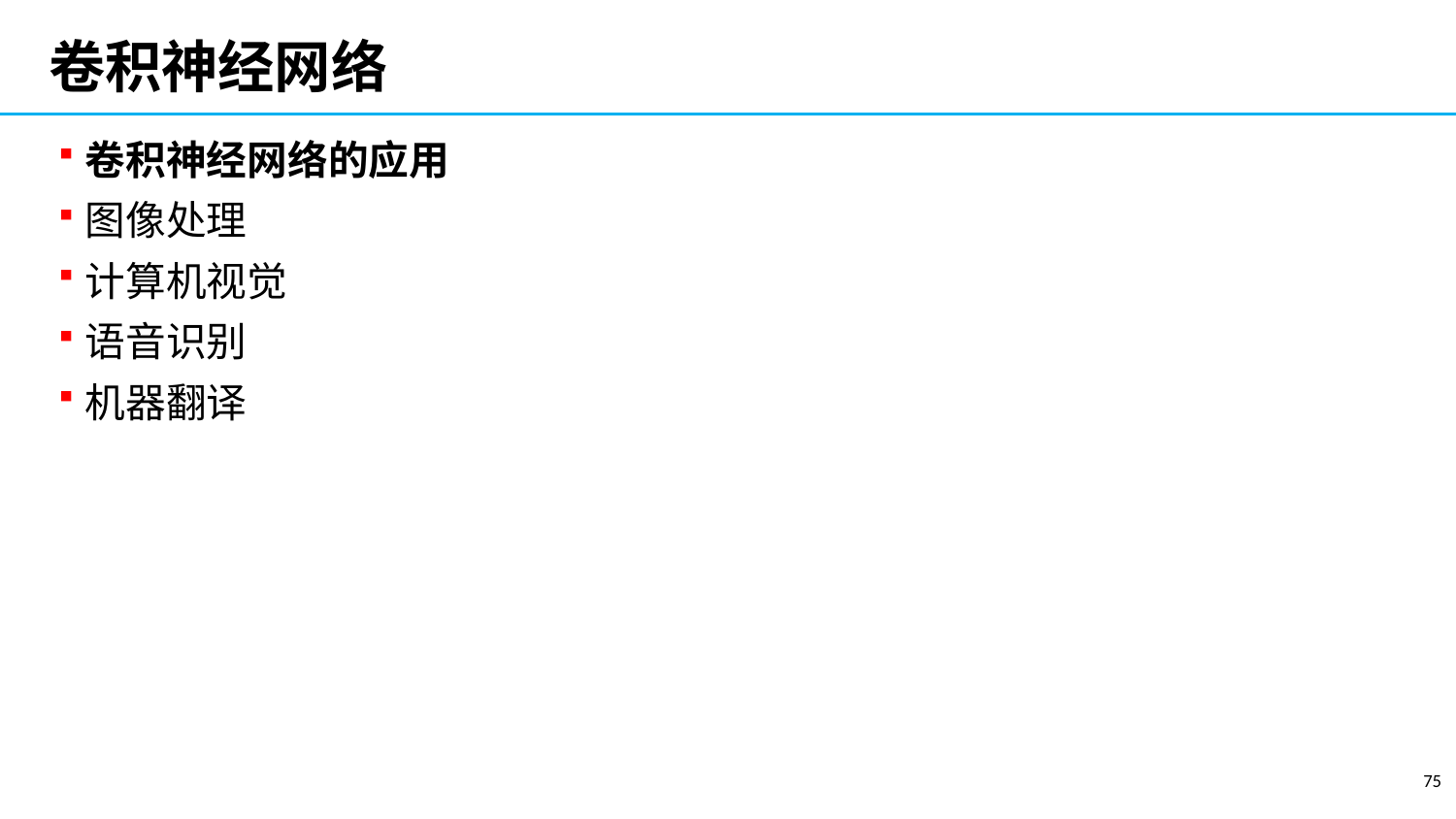

# 卷积神经网络

卷积神经网络的应用
图像处理
计算机视觉
语音识别
机器翻译

75